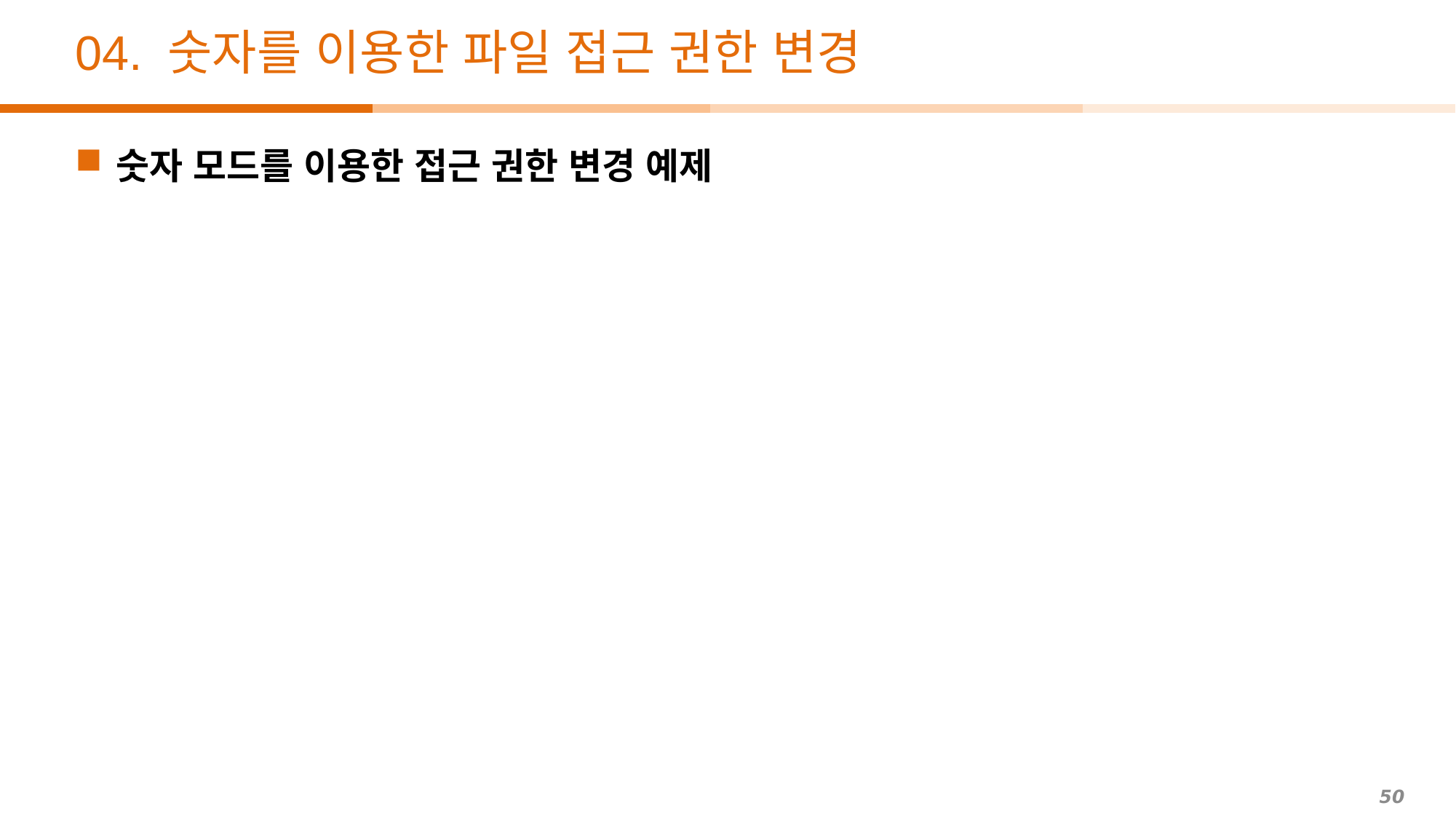

# 04. 숫자를 이용한 파일 접근 권한 변경
숫자 모드를 이용한 접근 권한 변경 예제